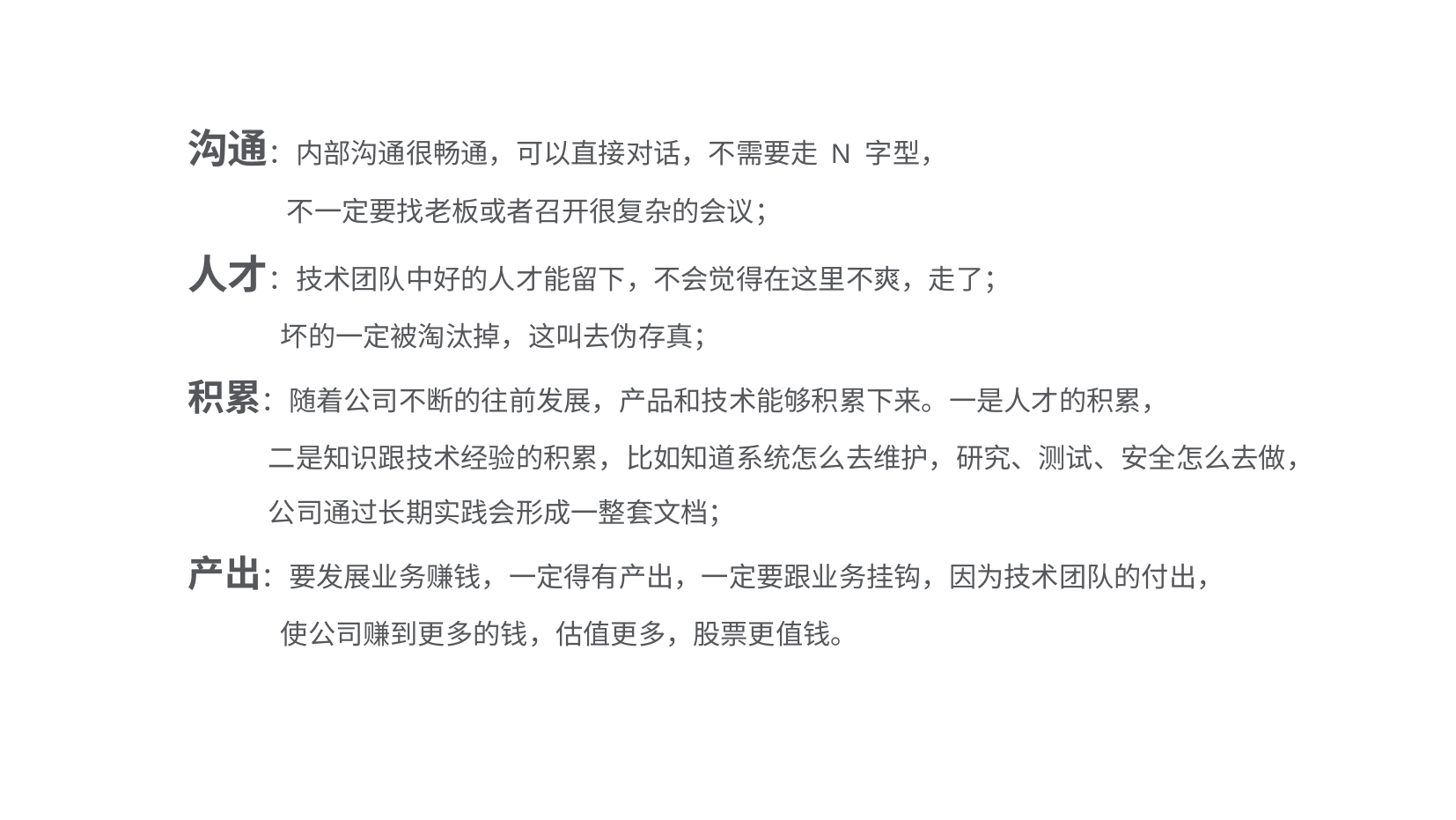

沟通：内部沟通很畅通，可以直接对话，不需要走 N 字型，
               不一定要找老板或者召开很复杂的会议；
人才：技术团队中好的人才能留下，不会觉得在这里不爽，走了；
              坏的一定被淘汰掉，这叫去伪存真；
积累：随着公司不断的往前发展，产品和技术能够积累下来。一是人才的积累，
            二是知识跟技术经验的积累，比如知道系统怎么去维护，研究、测试、安全怎么去做，
            公司通过长期实践会形成一整套文档；
产出：要发展业务赚钱，一定得有产出，一定要跟业务挂钩，因为技术团队的付出，
              使公司赚到更多的钱，估值更多，股票更值钱。